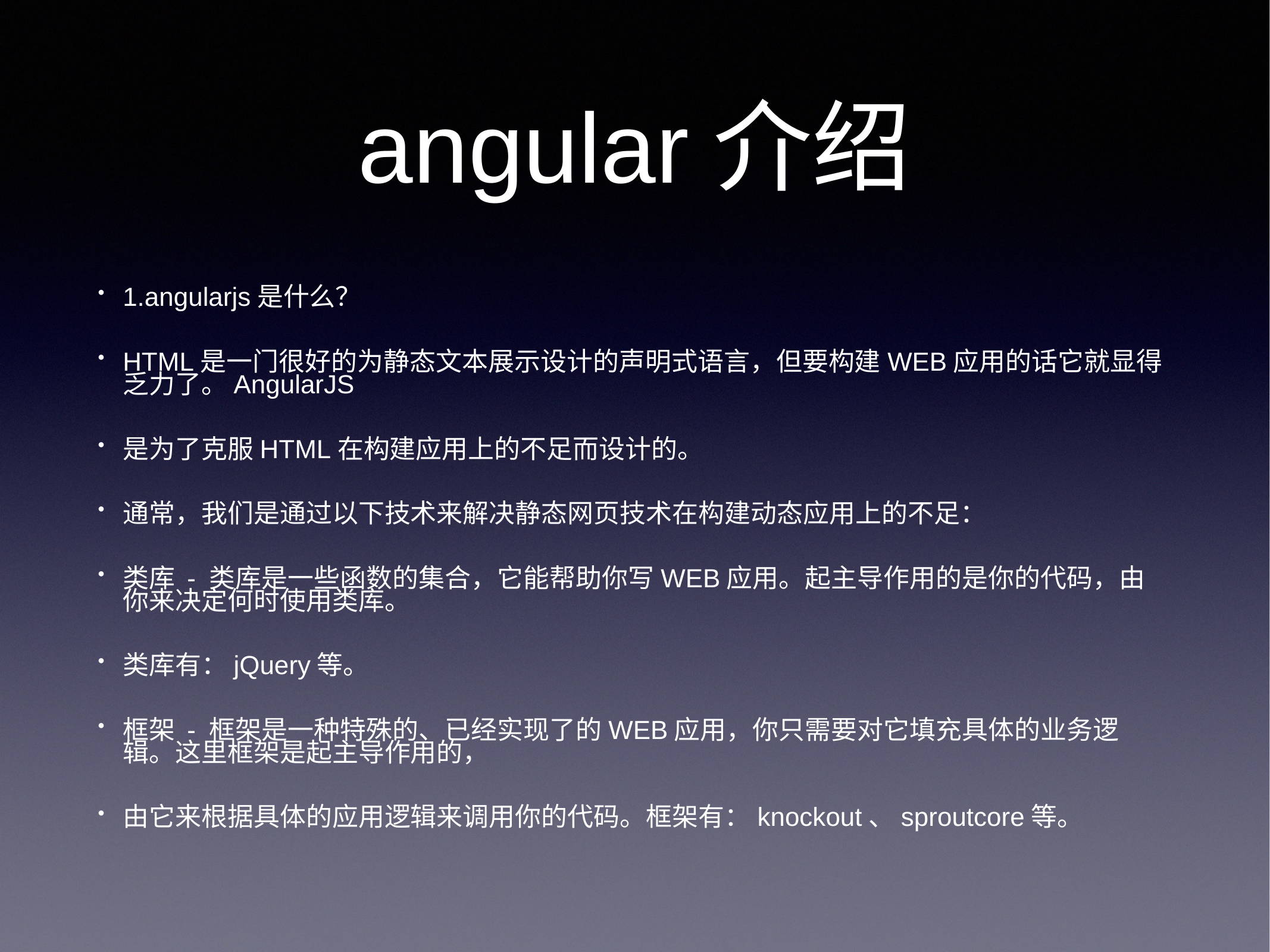

# angular介绍
1.angularjs是什么？
HTML是一门很好的为静态文本展示设计的声明式语言，但要构建WEB应用的话它就显得乏力了。AngularJS
是为了克服HTML在构建应用上的不足而设计的。
通常，我们是通过以下技术来解决静态网页技术在构建动态应用上的不足：
类库 - 类库是一些函数的集合，它能帮助你写WEB应用。起主导作用的是你的代码，由你来决定何时使用类库。
类库有：jQuery等。
框架 - 框架是一种特殊的、已经实现了的WEB应用，你只需要对它填充具体的业务逻辑。这里框架是起主导作用的，
由它来根据具体的应用逻辑来调用你的代码。框架有：knockout、sproutcore等。